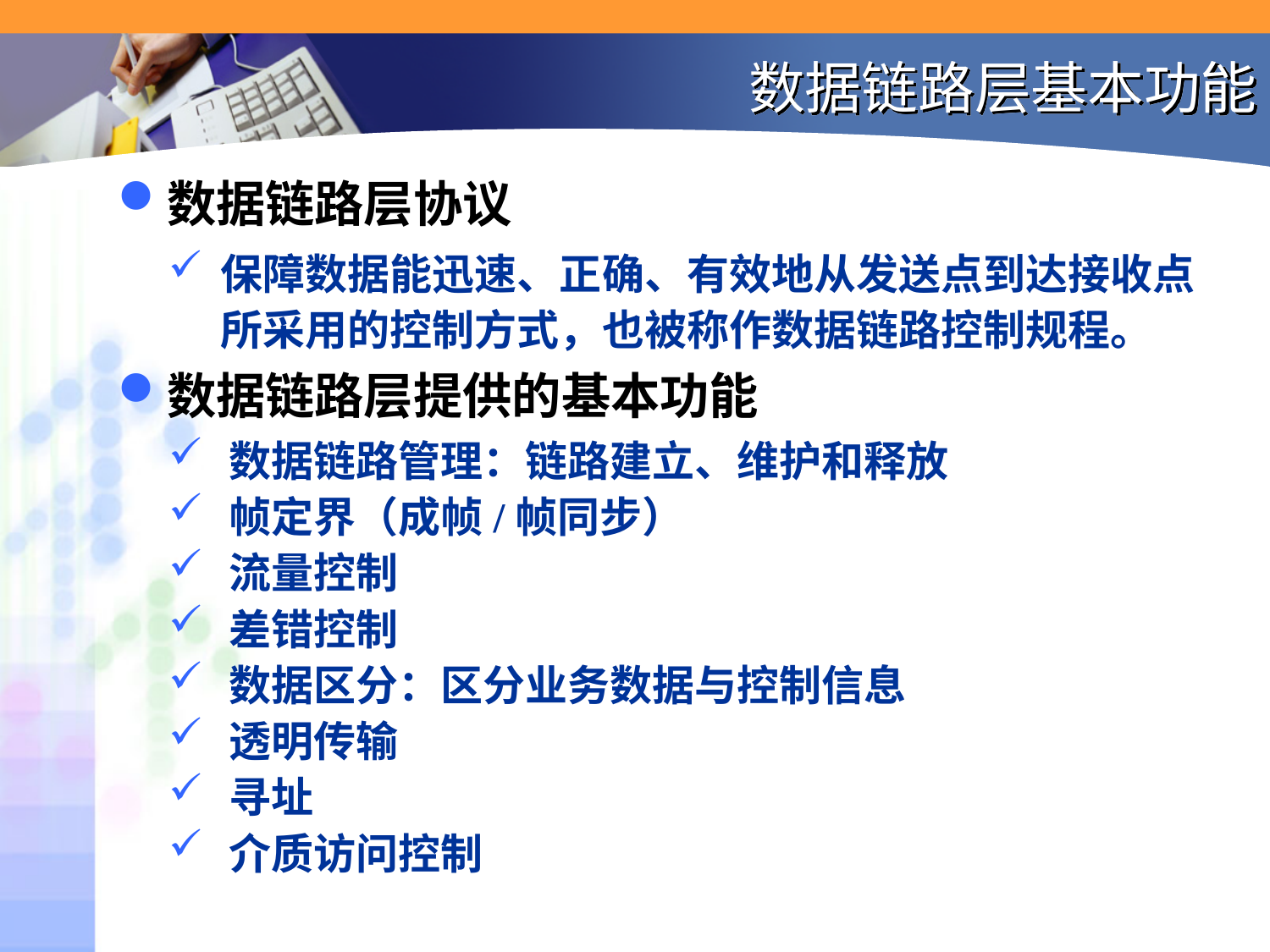

# 数据链路层基本功能
数据链路层协议
保障数据能迅速、正确、有效地从发送点到达接收点所采用的控制方式，也被称作数据链路控制规程。
数据链路层提供的基本功能
数据链路管理：链路建立、维护和释放
帧定界（成帧/帧同步）
流量控制
差错控制
数据区分：区分业务数据与控制信息
透明传输
寻址
介质访问控制